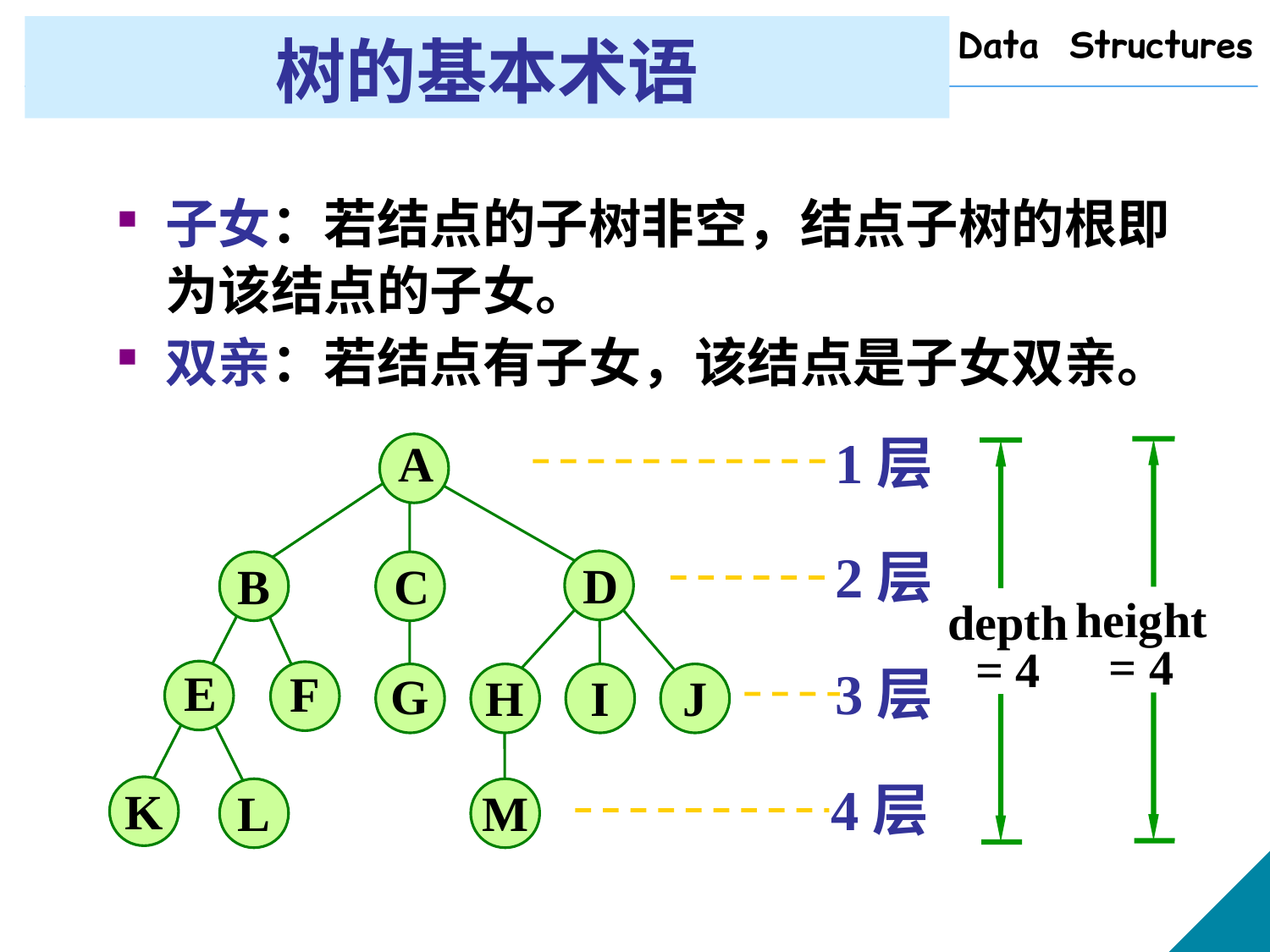

# 树的基本术语
子女：若结点的子树非空，结点子树的根即为该结点的子女。
双亲：若结点有子女，该结点是子女双亲。
1层
A

2层
D

B

C

height
= 4
depth
= 4

3层
E

F

G

H

I

J

4层
K

L

M